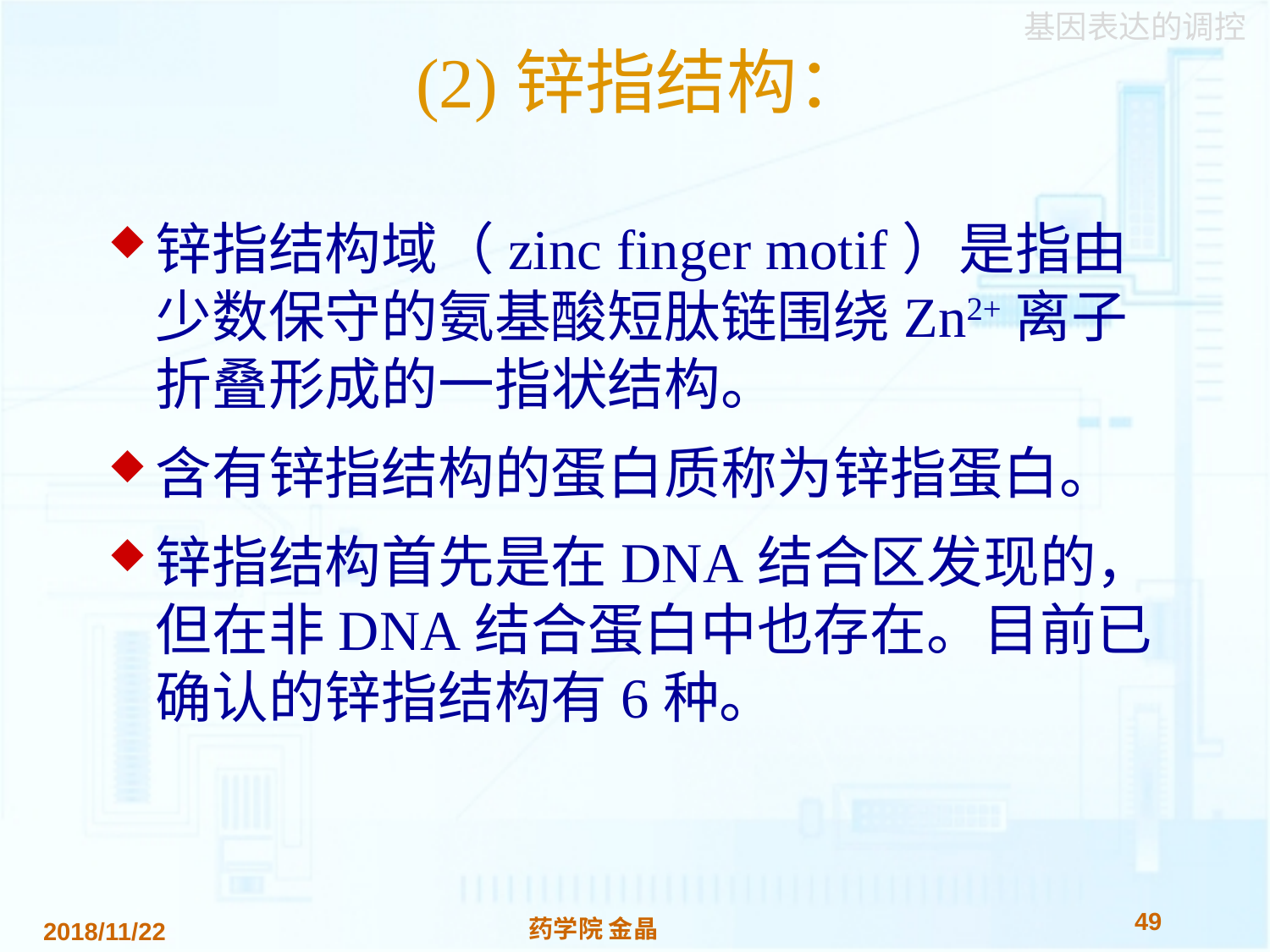

# (2)锌指结构：
锌指结构域（zinc finger motif）是指由少数保守的氨基酸短肽链围绕Zn2+离子折叠形成的一指状结构。
含有锌指结构的蛋白质称为锌指蛋白。
锌指结构首先是在DNA结合区发现的，但在非DNA结合蛋白中也存在。目前已确认的锌指结构有6种。
49
药学院 金晶
2018/11/22